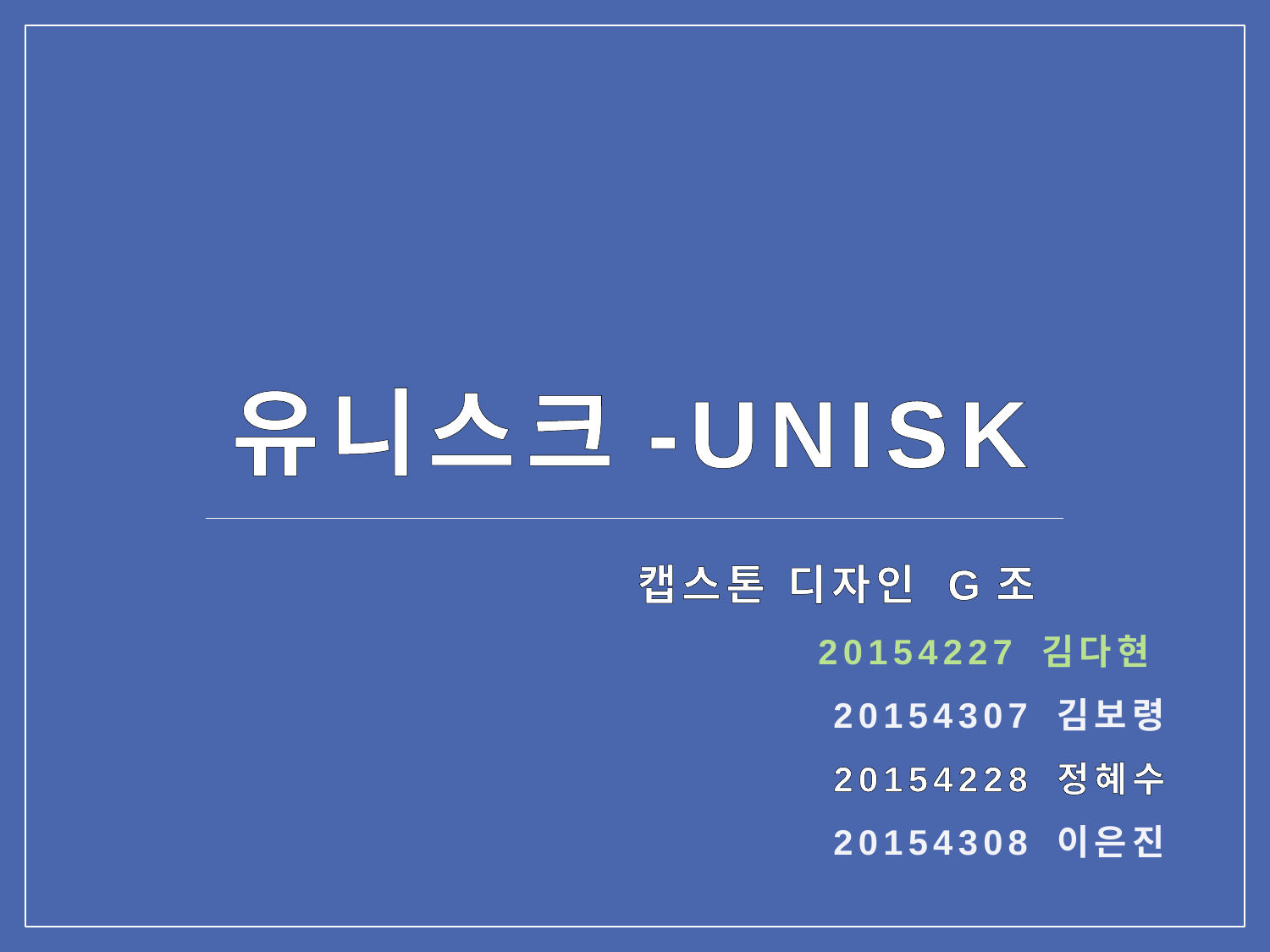

유니스크-UNISK
캡스톤 디자인 G조
20154227 김다현
20154307 김보령
20154228 정혜수
20154308 이은진